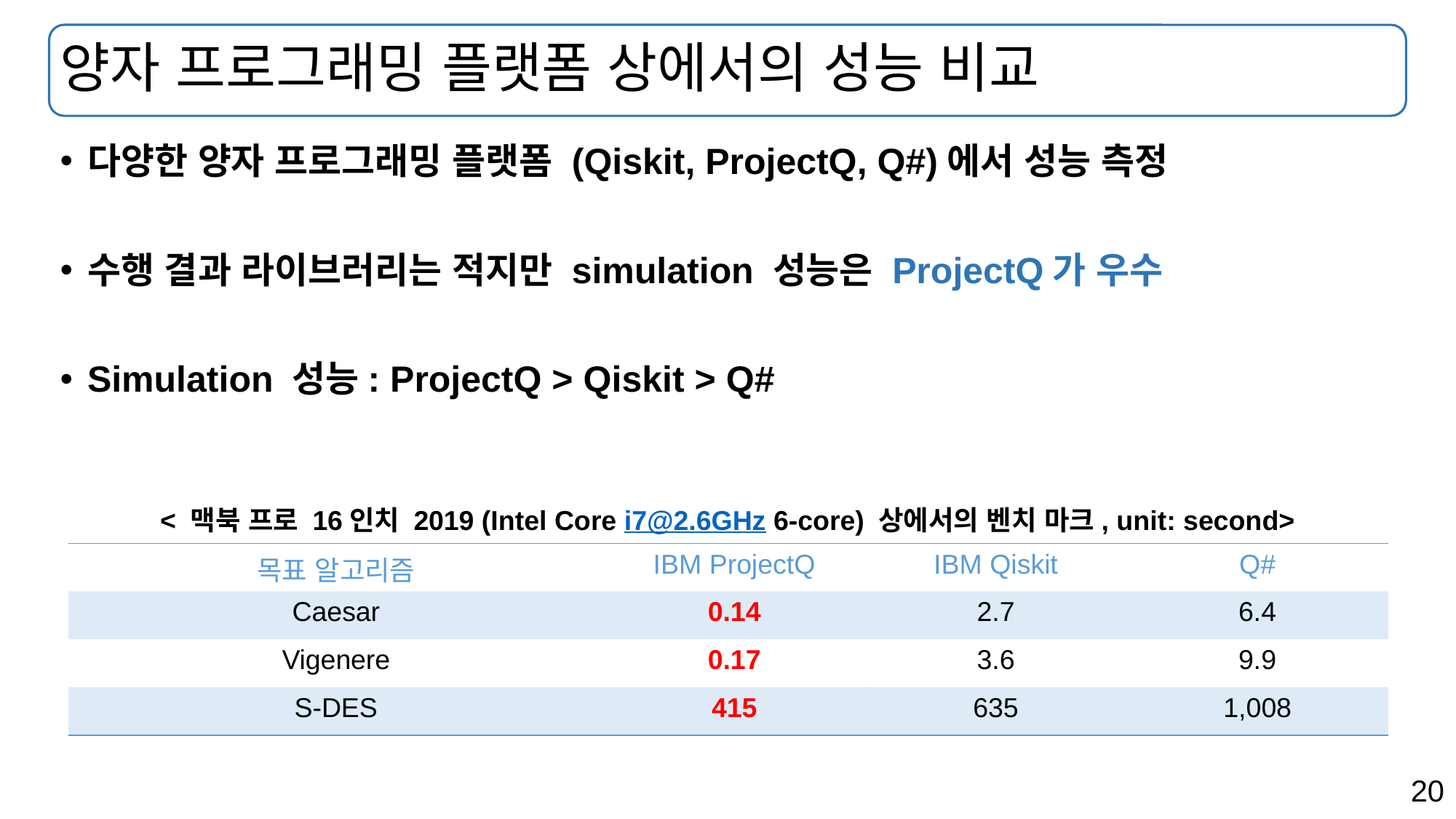

# 양자 프로그래밍 플랫폼 상에서의 성능 비교
다양한 양자 프로그래밍 플랫폼 (Qiskit, ProjectQ, Q#)에서 성능 측정

수행 결과 라이브러리는 적지만 simulation 성능은 ProjectQ가 우수

Simulation 성능: ProjectQ > Qiskit > Q#

< 맥북 프로 16인치 2019 (Intel Core i7@2.6GHz 6-core) 상에서의 벤치 마크, unit: second>
| 목표 알고리즘 | IBM ProjectQ | IBM Qiskit | Q# |
| --- | --- | --- | --- |
| Caesar | 0.14 | 2.7 | 6.4 |
| Vigenere | 0.17 | 3.6 | 9.9 |
| S-DES | 415 | 635 | 1,008 |